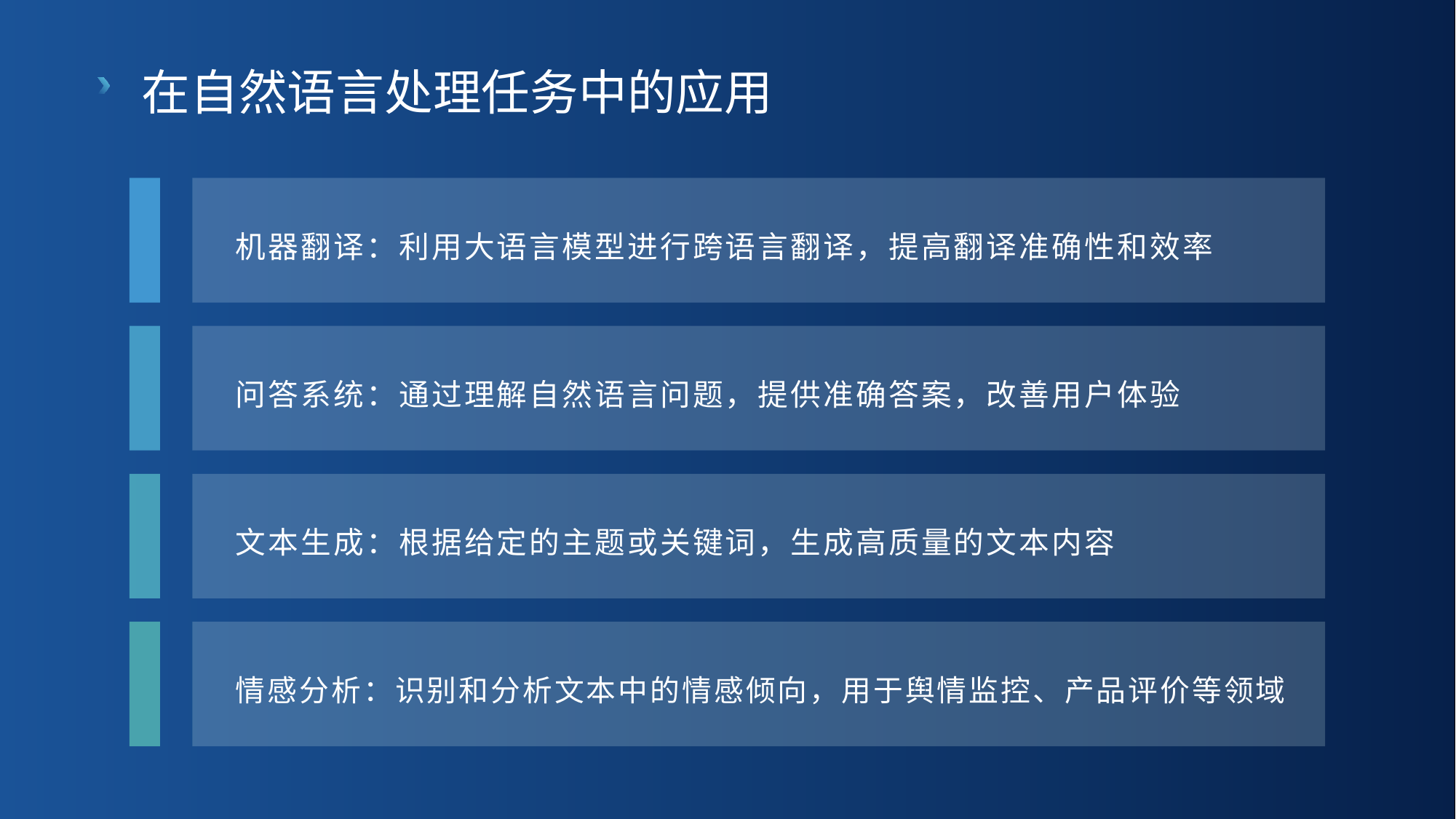

在自然语言处理任务中的应用

机器翻译：利用大语言模型进行跨语言翻译，提高翻译准确性和效率

问答系统：通过理解自然语言问题，提供准确答案，改善用户体验

文本生成：根据给定的主题或关键词，生成高质量的文本内容

情感分析：识别和分析文本中的情感倾向，用于舆情监控、产品评价等领域